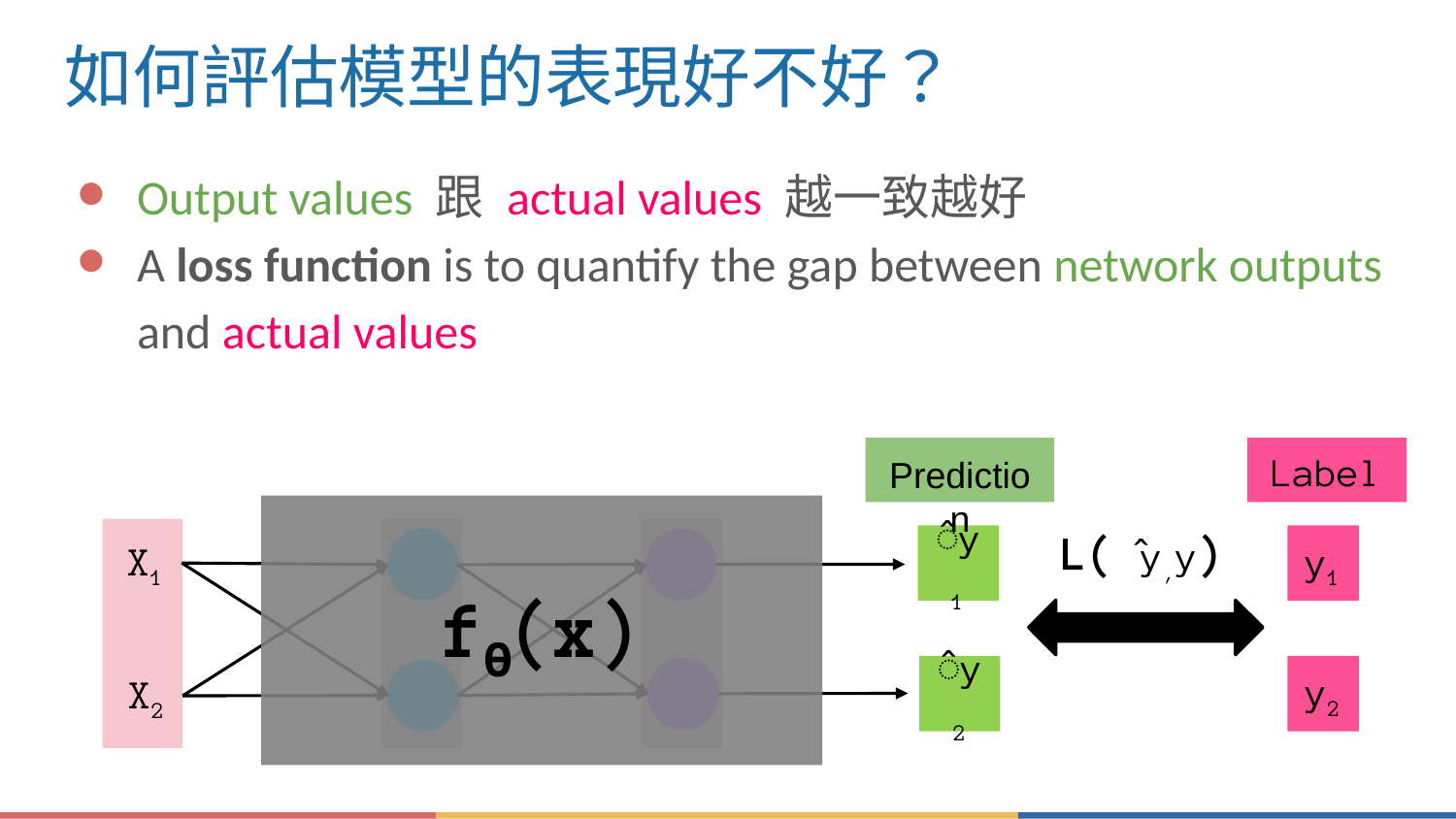

# 如何評估模型的表現好不好？
Output values 跟 actual values 越一致越好
A loss function is to quantify the gap between network outputs and actual values
Prediction
Label

L( ̂y,y)

̂y1
y1
X1
fӨ(x)
̂y2
y2
X2